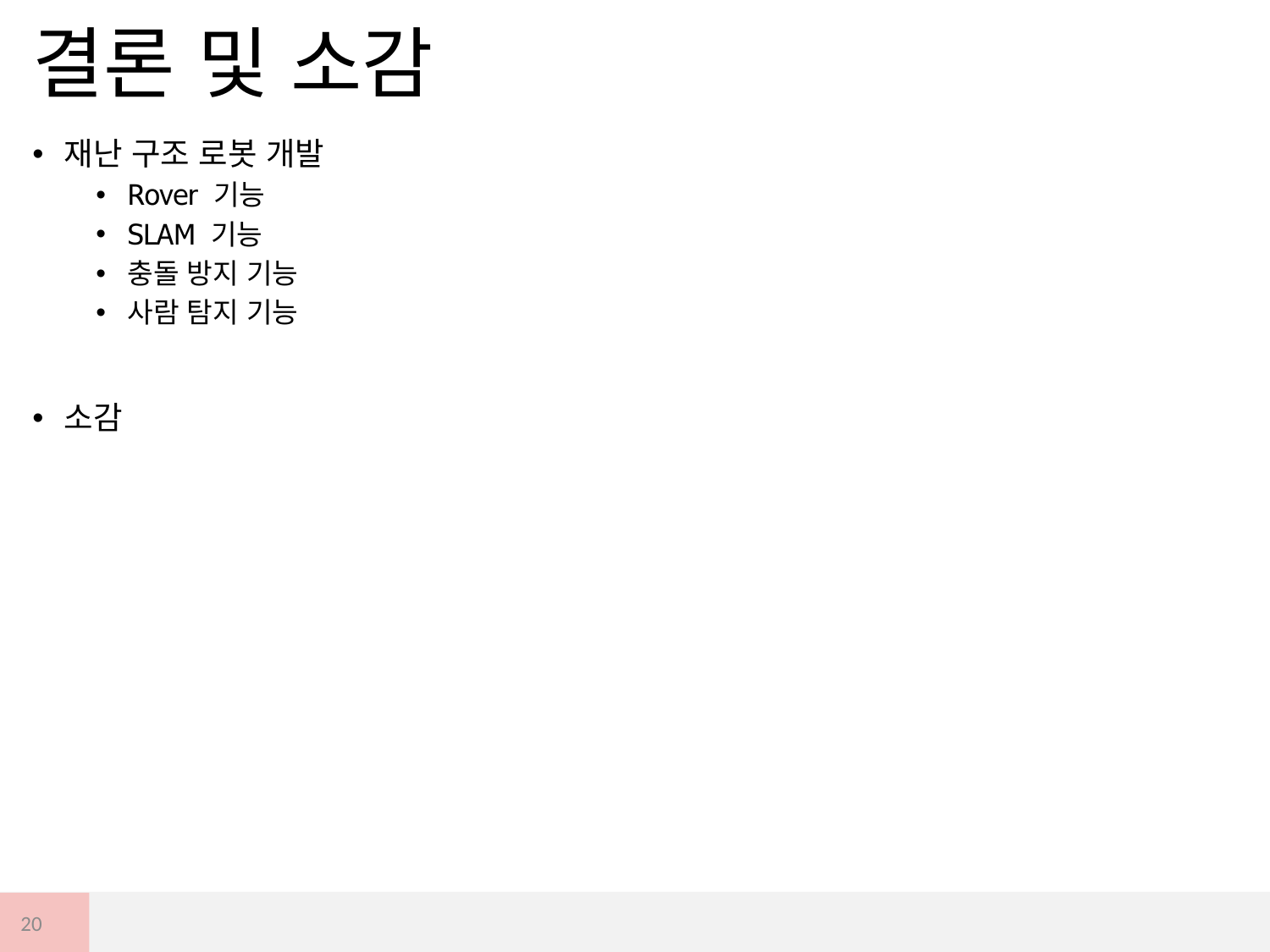

# 결론 및 소감
재난 구조 로봇 개발
Rover 기능
SLAM 기능
충돌 방지 기능
사람 탐지 기능

소감

20